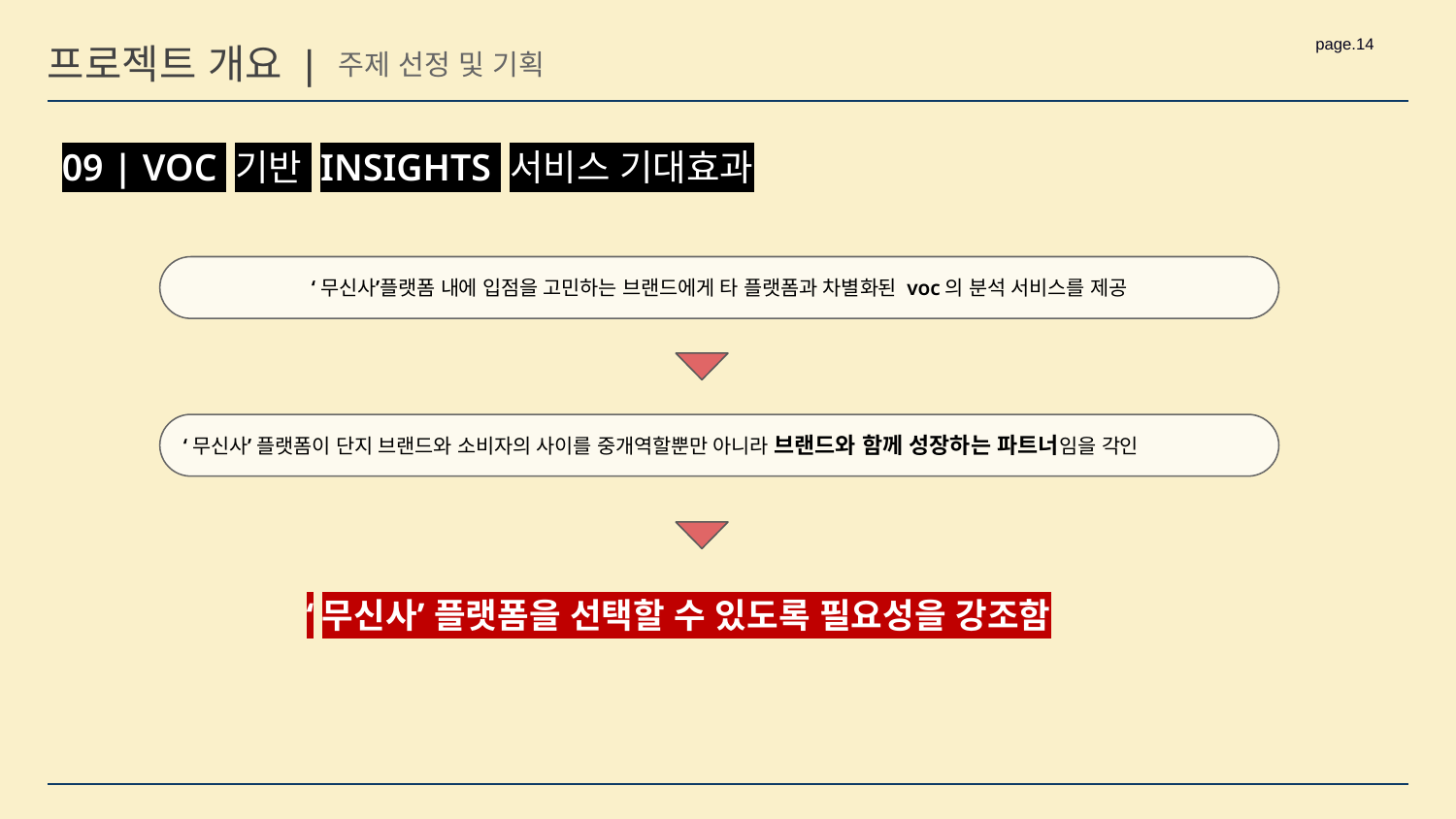

page.14
프로젝트 개요 |
주제 선정 및 기획
09 | VOC 기반 INSIGHTS 서비스 기대효과

‘무신사’플랫폼 내에 입점을 고민하는 브랜드에게 타 플랫폼과 차별화된 voc의 분석 서비스를 제공

‘무신사’ 플랫폼이 단지 브랜드와 소비자의 사이를 중개역할뿐만 아니라 브랜드와 함께 성장하는 파트너임을 각인

‘무신사’ 플랫폼을 선택할 수 있도록 필요성을 강조함